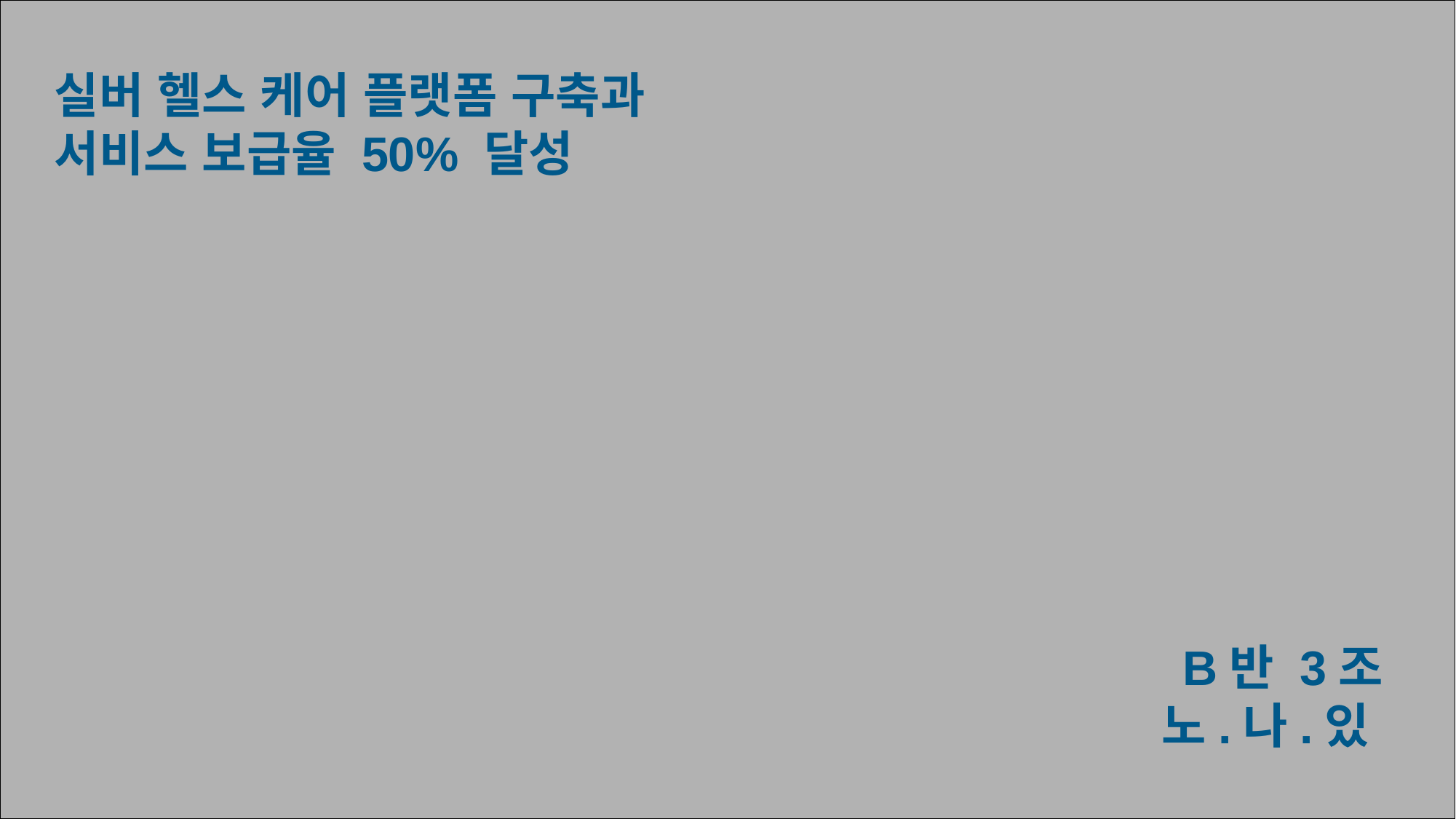

실버 헬스 케어 플랫폼 구축과
서비스 보급율 50% 달성
B반 3조
노.나.있